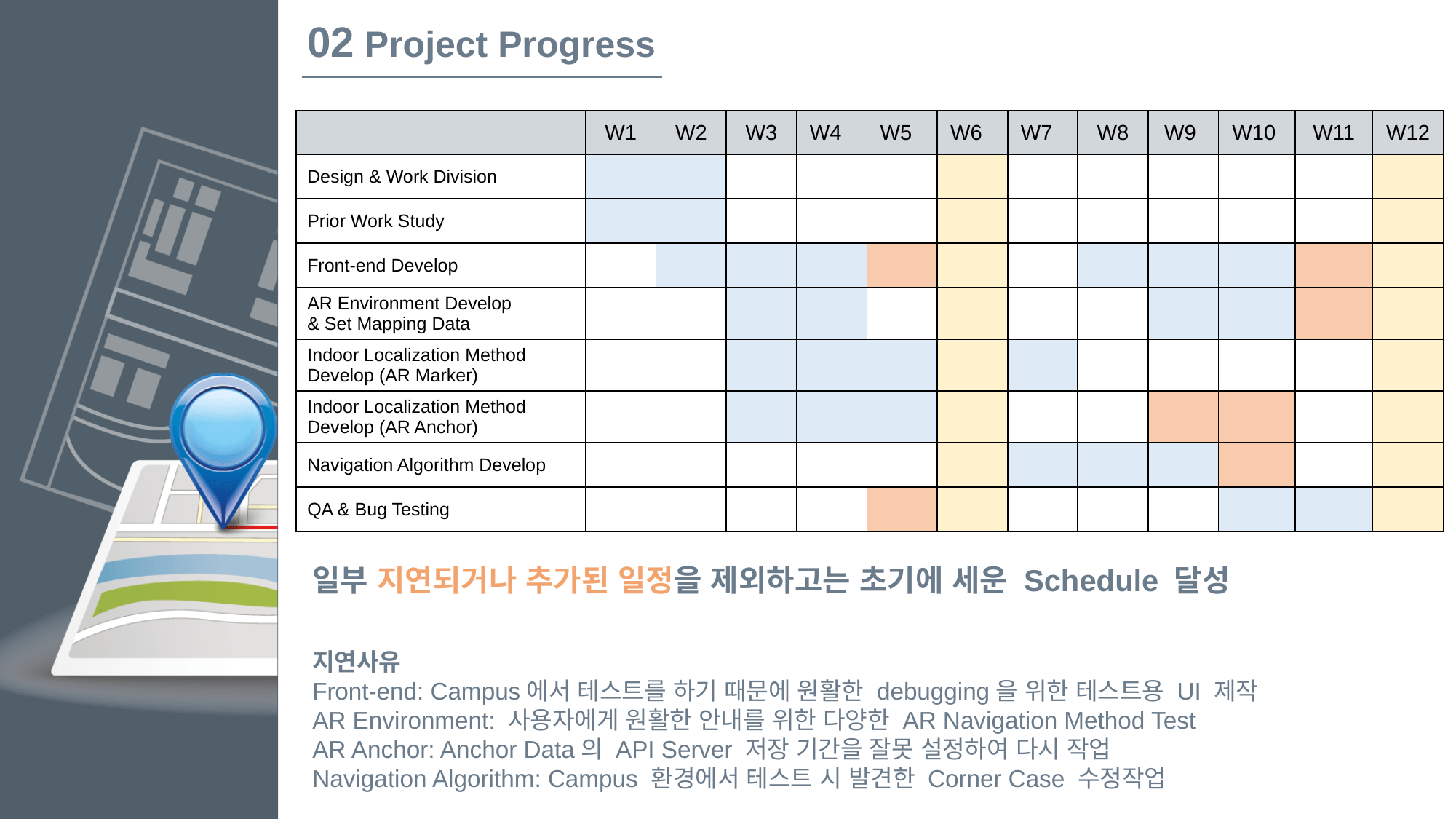

02 Project Progress
|  | W1 | W2 | W3 | W4 | W5 | W6 | W7 | W8 | W9 | W10 | W11 | W12 |
| --- | --- | --- | --- | --- | --- | --- | --- | --- | --- | --- | --- | --- |
| Design & Work Division |  |  |  |  |  |  |  |  |  |  |  |  |
| Prior Work Study |  |  |  |  |  |  |  |  |  |  |  |  |
| Front-end Develop |  |  |  |  |  |  |  |  |  |  |  |  |
| AR Environment Develop & Set Mapping Data |  |  |  |  |  |  |  |  |  |  |  |  |
| Indoor Localization Method Develop (AR Marker) |  |  |  |  |  |  |  |  |  |  |  |  |
| Indoor Localization Method Develop (AR Anchor) |  |  |  |  |  |  |  |  |  |  |  |  |
| Navigation Algorithm Develop |  |  |  |  |  |  |  |  |  |  |  |  |
| QA & Bug Testing |  |  |  |  |  |  |  |  |  |  |  |  |
일부 지연되거나 추가된 일정을 제외하고는 초기에 세운 Schedule 달성
지연사유
Front-end: Campus에서 테스트를 하기 때문에 원활한 debugging을 위한 테스트용 UI 제작
AR Environment: 사용자에게 원활한 안내를 위한 다양한 AR Navigation Method Test
AR Anchor: Anchor Data의 API Server 저장 기간을 잘못 설정하여 다시 작업
Navigation Algorithm: Campus 환경에서 테스트 시 발견한 Corner Case 수정작업